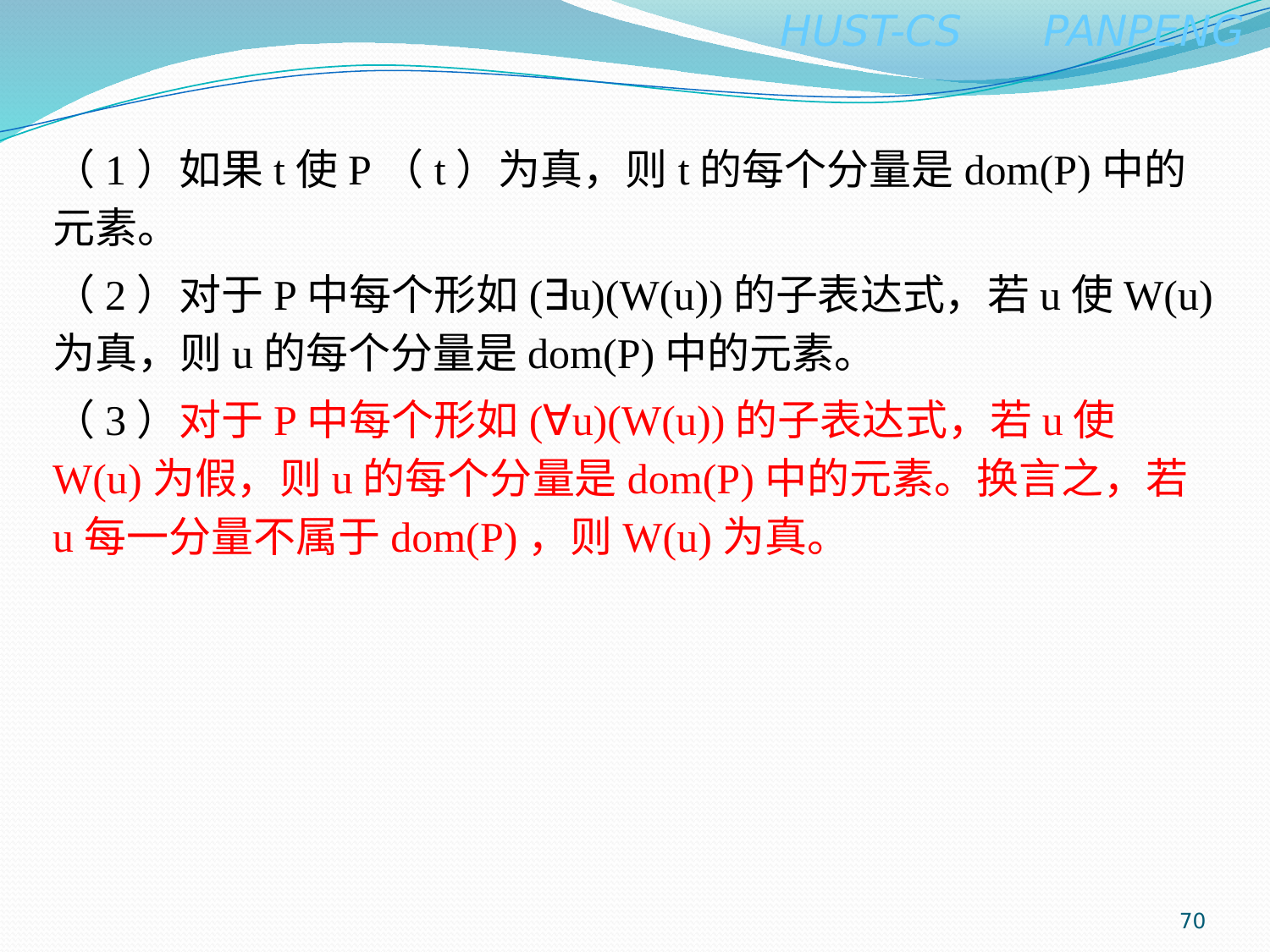

（1）如果t使P（t）为真，则t的每个分量是dom(P)中的元素。
（2）对于P中每个形如(∃u)(W(u))的子表达式，若u使W(u)为真，则u的每个分量是dom(P)中的元素。
（3）对于P中每个形如(∀u)(W(u))的子表达式，若u使W(u)为假，则u的每个分量是dom(P)中的元素。换言之，若u每一分量不属于dom(P)，则W(u)为真。
70